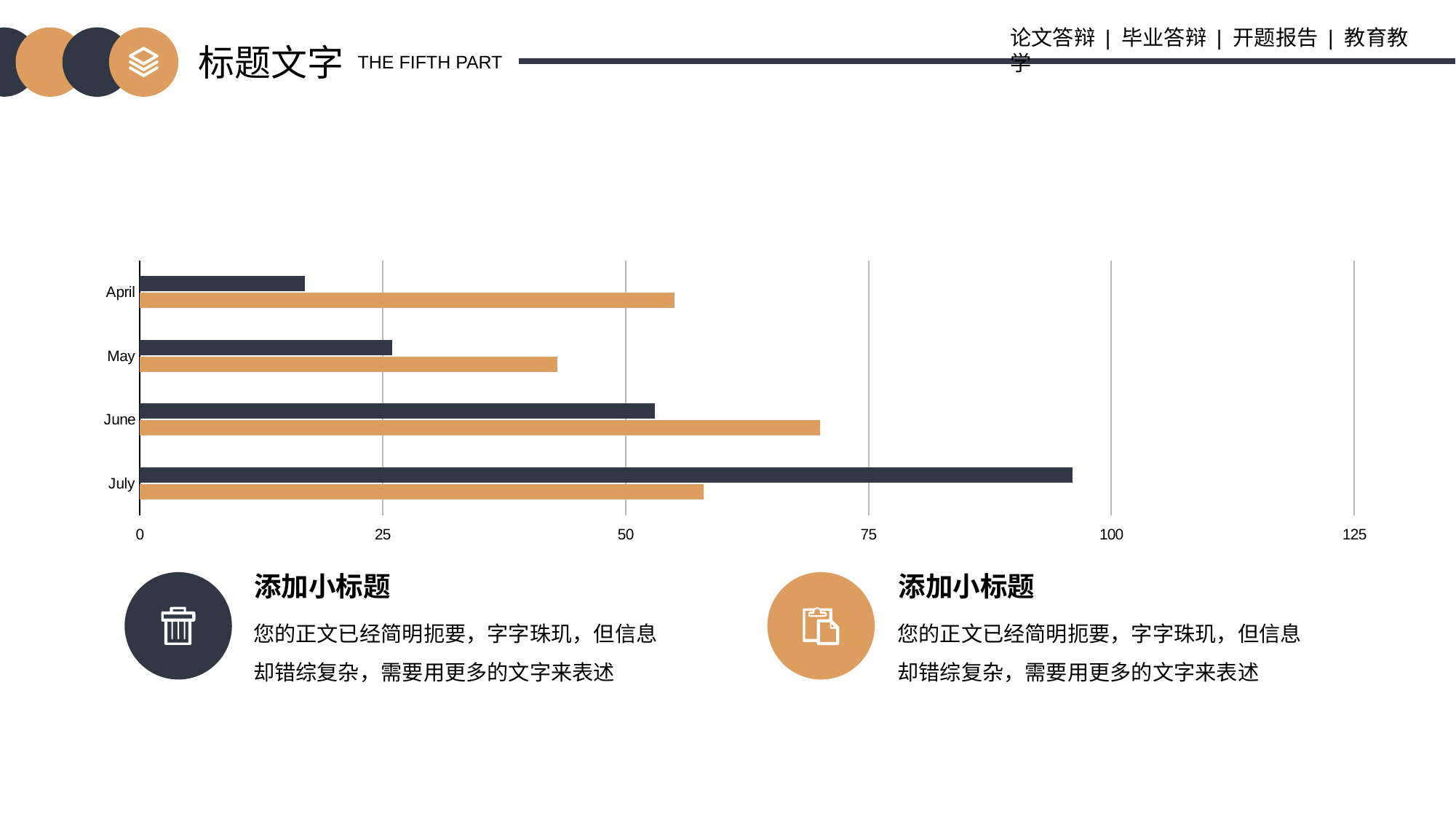

论文答辩 | 毕业答辩 | 开题报告 | 教育教学

标题文字
THE FIFTH PART

### Chart

| Category | Region 1 | Region 2 |
|---|---|---|
| April | 17.0 | 55.0 |
| May | 26.0 | 43.0 |
| June | 53.0 | 70.0 |
| July | 96.0 | 58.0 |
添加小标题
添加小标题

您的正文已经简明扼要，字字珠玑，但信息却错综复杂，需要用更多的文字来表述
您的正文已经简明扼要，字字珠玑，但信息却错综复杂，需要用更多的文字来表述